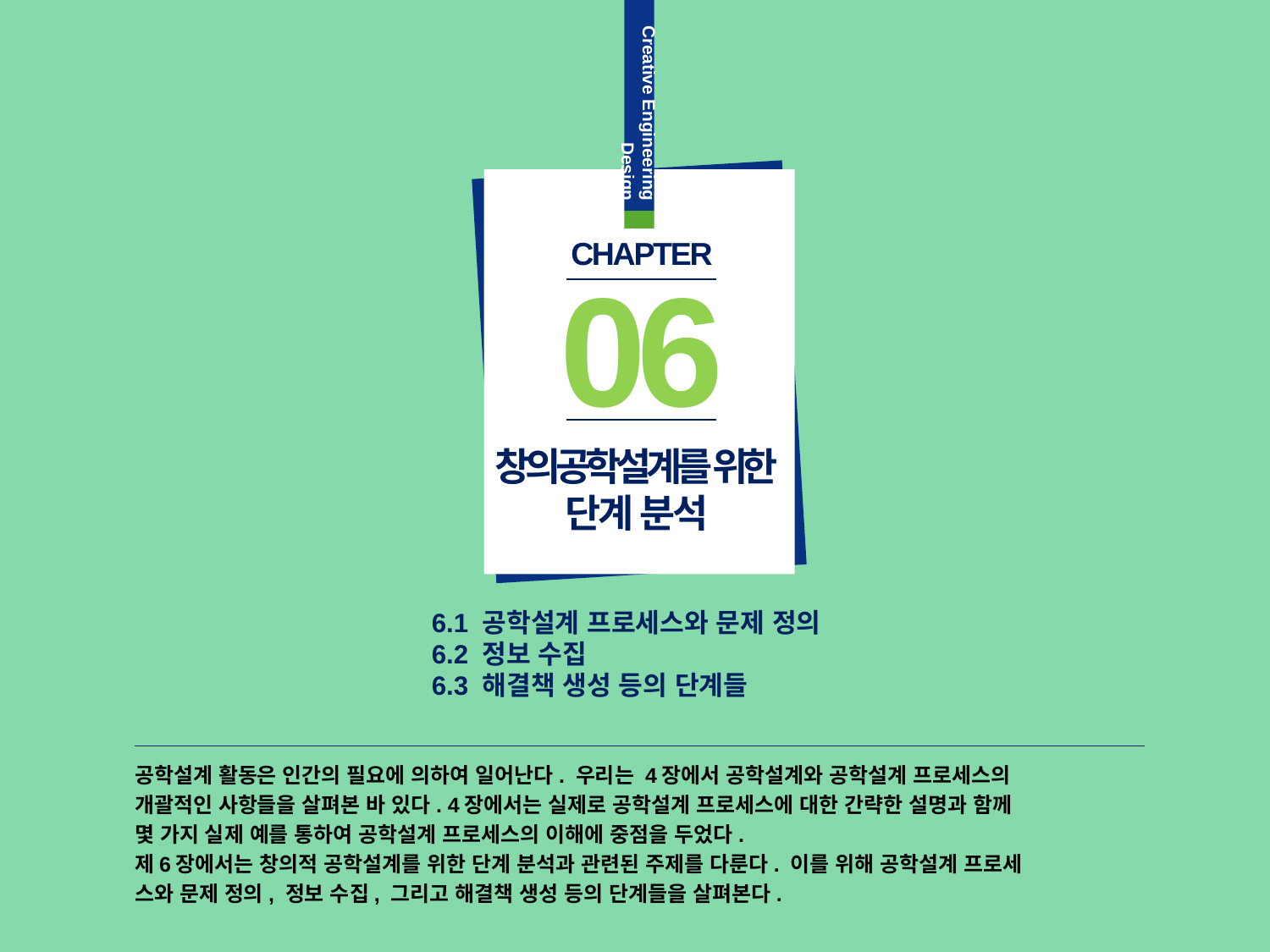

CHAPTER
06
창의공학설계를 위한
단계 분석
6.1 공학설계 프로세스와 문제 정의
6.2 정보 수집
6.3 해결책 생성 등의 단계들
공학설계 활동은 인간의 필요에 의하여 일어난다. 우리는 4장에서 공학설계와 공학설계 프로세스의
개괄적인 사항들을 살펴본 바 있다. 4장에서는 실제로 공학설계 프로세스에 대한 간략한 설명과 함께
몇 가지 실제 예를 통하여 공학설계 프로세스의 이해에 중점을 두었다.
제6장에서는 창의적 공학설계를 위한 단계 분석과 관련된 주제를 다룬다. 이를 위해 공학설계 프로세
스와 문제 정의, 정보 수집, 그리고 해결책 생성 등의 단계들을 살펴본다.